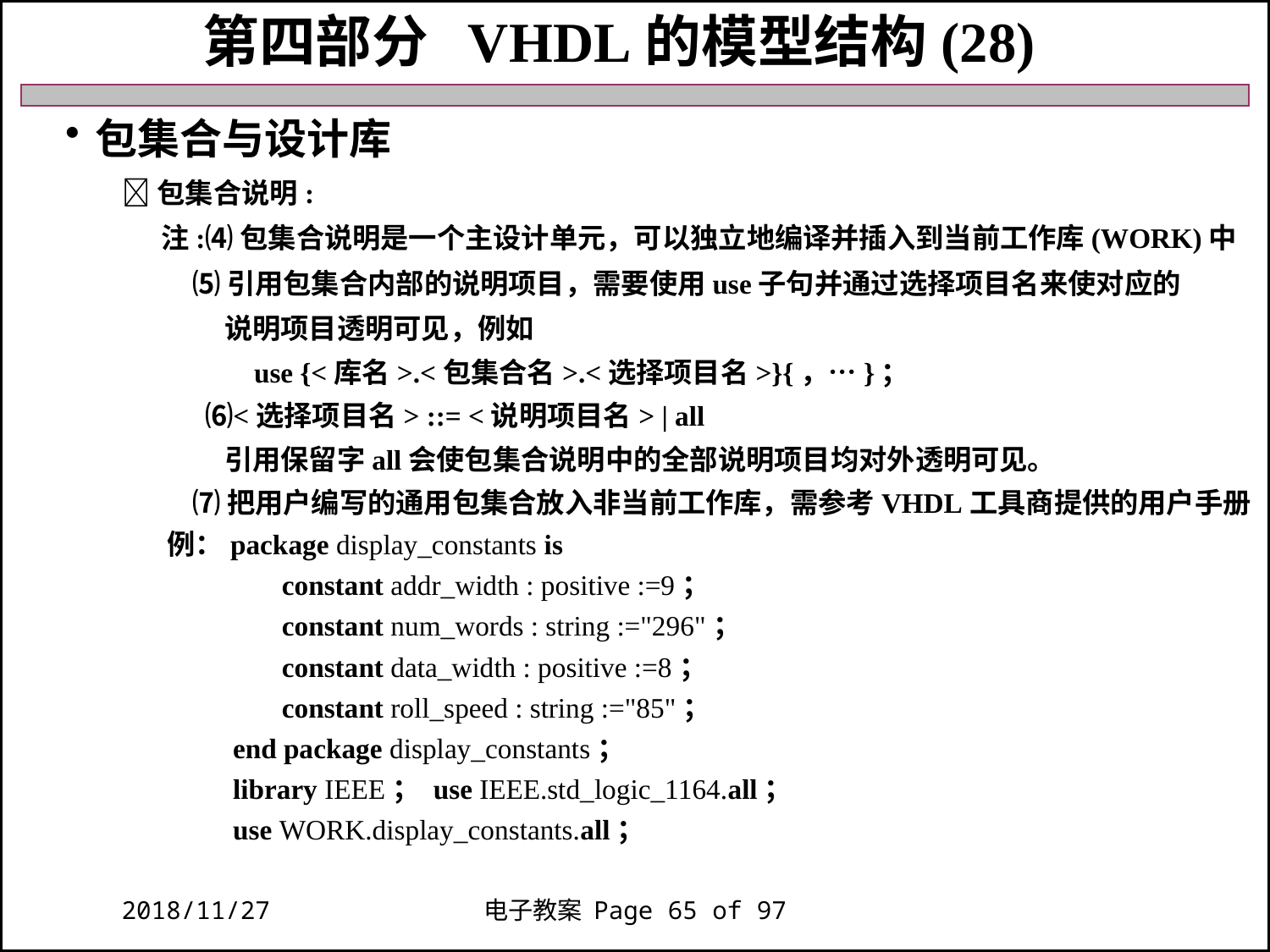

第四部分  VHDL的模型结构(28)

包集合与设计库
         •包集合说明:
              注:⑷包集合说明是一个主设计单元，可以独立地编译并插入到当前工作库(WORK)中
                    ⑸引用包集合内部的说明项目，需要使用use子句并通过选择项目名来使对应的
                        说明项目透明可见，例如
                           use {<库名>.<包集合名>.<选择项目名>}{，…}；
                    ⑹<选择项目名> ::= <说明项目名> | all
                        引用保留字all会使包集合说明中的全部说明项目均对外透明可见。
                    ⑺把用户编写的通用包集合放入非当前工作库，需参考VHDL工具商提供的用户手册
               例：package display_constants is
                               constant addr_width : positive :=9；
                               constant num_words : string :="296"；
                               constant data_width : positive :=8；
                               constant roll_speed : string :="85"；
                        end package display_constants；
                        library IEEE； use IEEE.std_logic_1164.all；
                        use WORK.display_constants.all；

2018/11/27
电子教案 Page 65 of 97